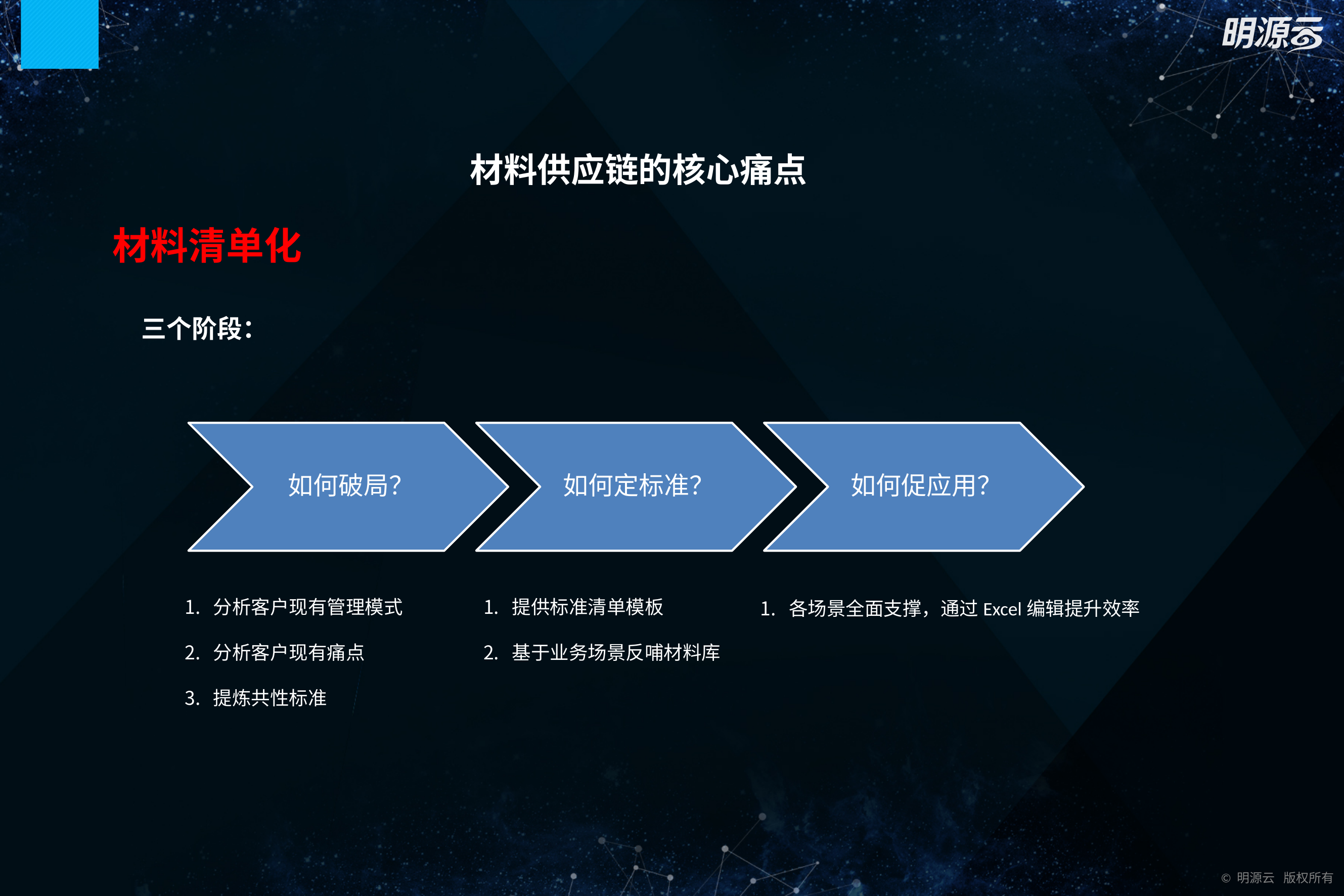

材料供应链的核心痛点
材料清单化

    三个阶段：
如何破局？
如何定标准？
如何促应用？
分析客户现有管理模式

分析客户现有痛点

提炼共性标准
提供标准清单模板

基于业务场景反哺材料库
各场景全面支撑，通过Excel编辑提升效率